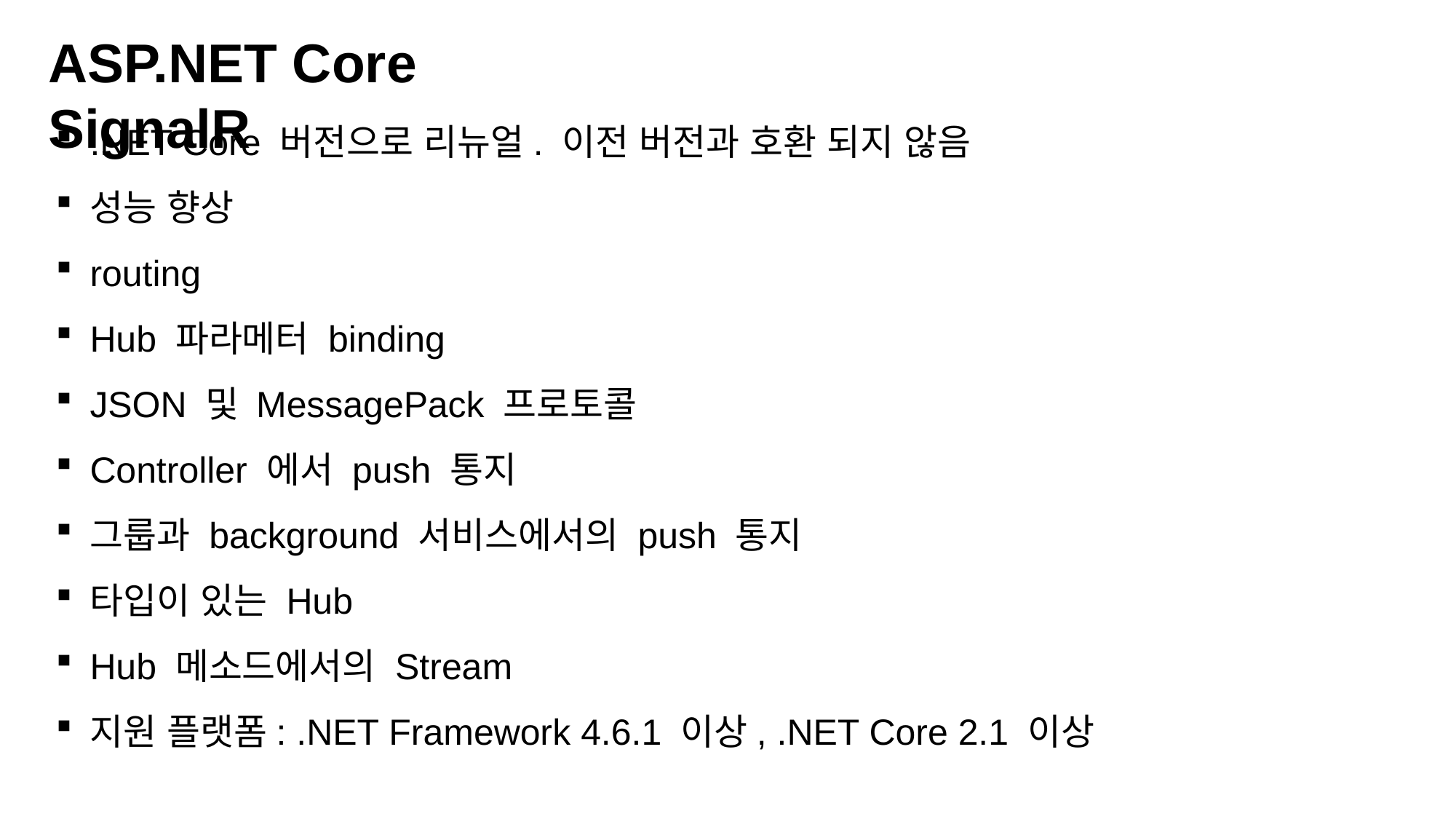

ASP.NET Core SignalR
.NET Core 버전으로 리뉴얼. 이전 버전과 호환 되지 않음
성능 향상
routing
Hub 파라메터 binding
JSON 및 MessagePack 프로토콜
Controller 에서 push 통지
그룹과 background 서비스에서의 push 통지
타입이 있는 Hub
Hub 메소드에서의 Stream
지원 플랫폼: .NET Framework 4.6.1 이상, .NET Core 2.1 이상